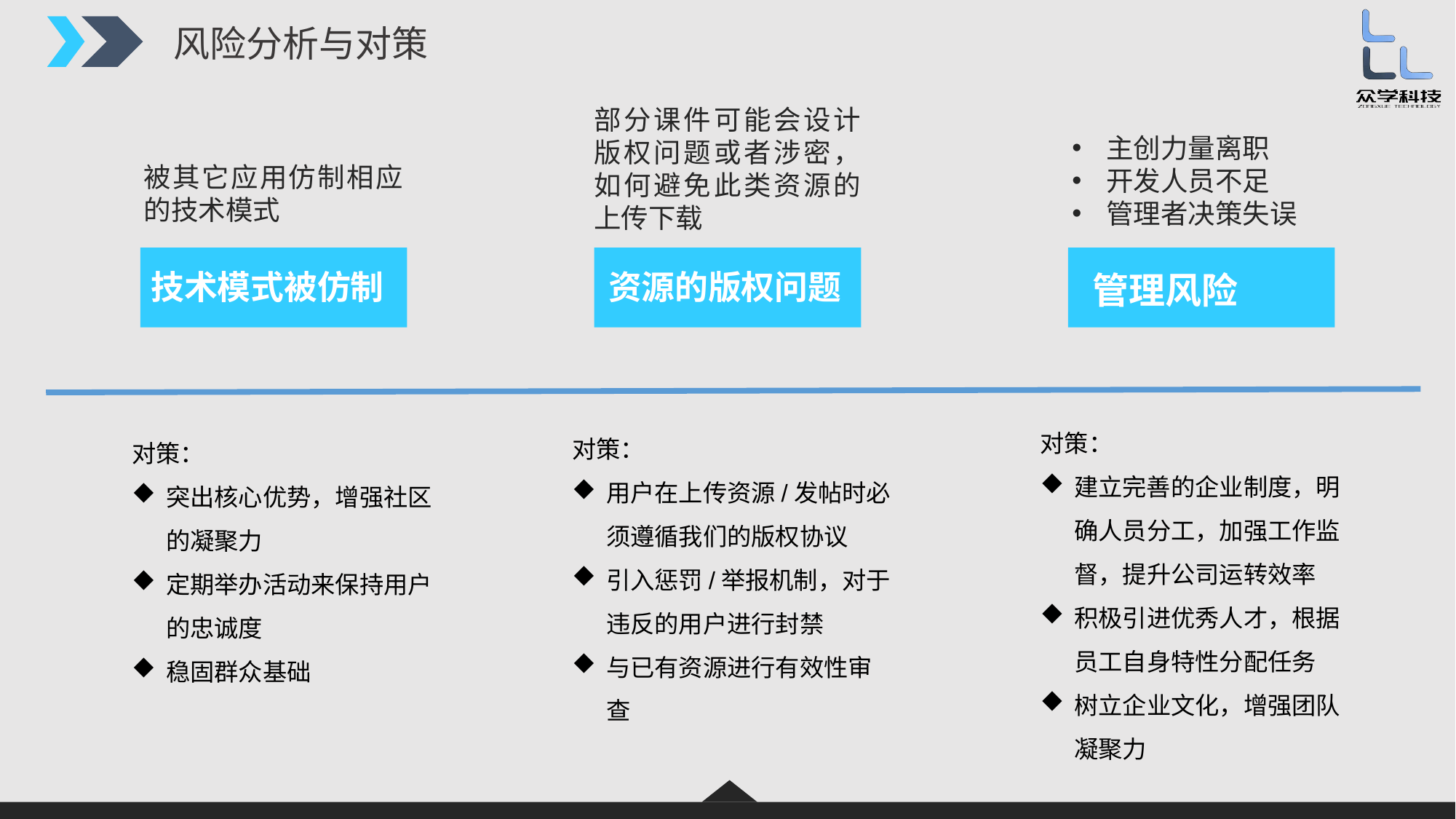

风险分析与对策
部分课件可能会设计版权问题或者涉密，如何避免此类资源的上传下载
主创力量离职
开发人员不足
管理者决策失误
被其它应用仿制相应的技术模式

技术模式被仿制
资源的版权问题
管理风险
对策：
建立完善的企业制度，明确人员分工，加强工作监督，提升公司运转效率
积极引进优秀人才，根据员工自身特性分配任务
树立企业文化，增强团队凝聚力
对策：
用户在上传资源/发帖时必须遵循我们的版权协议
引入惩罚/举报机制，对于违反的用户进行封禁
与已有资源进行有效性审查
对策：
突出核心优势，增强社区的凝聚力
定期举办活动来保持用户的忠诚度
稳固群众基础